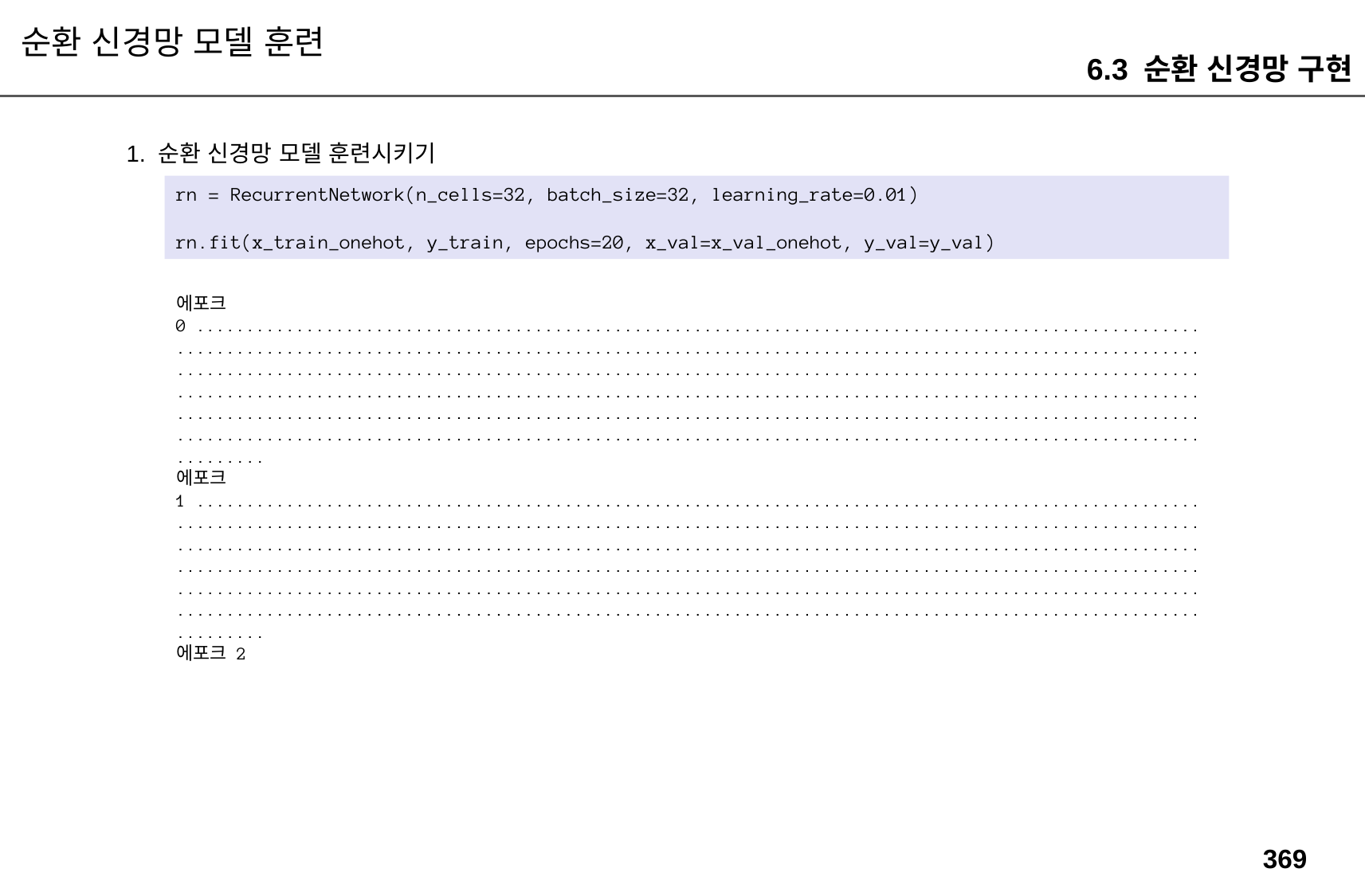

순환 신경망 모델 훈련
6.3 순환 신경망 구현
1. 순환 신경망 모델 훈련시키기
rn = RecurrentNetwork(n_cells=32, batch_size=32, learning_rate=0.01)

rn.fit(x_train_onehot, y_train, epochs=20, x_val=x_val_onehot, y_val=y_val)
에포크 0 .................................................................................................................................................................................................................................................................................................................................................................................................................................................................................................................................................................................................................................................
에포크 1 .................................................................................................................................................................................................................................................................................................................................................................................................................................................................................................................................................................................................................................................
에포크 2